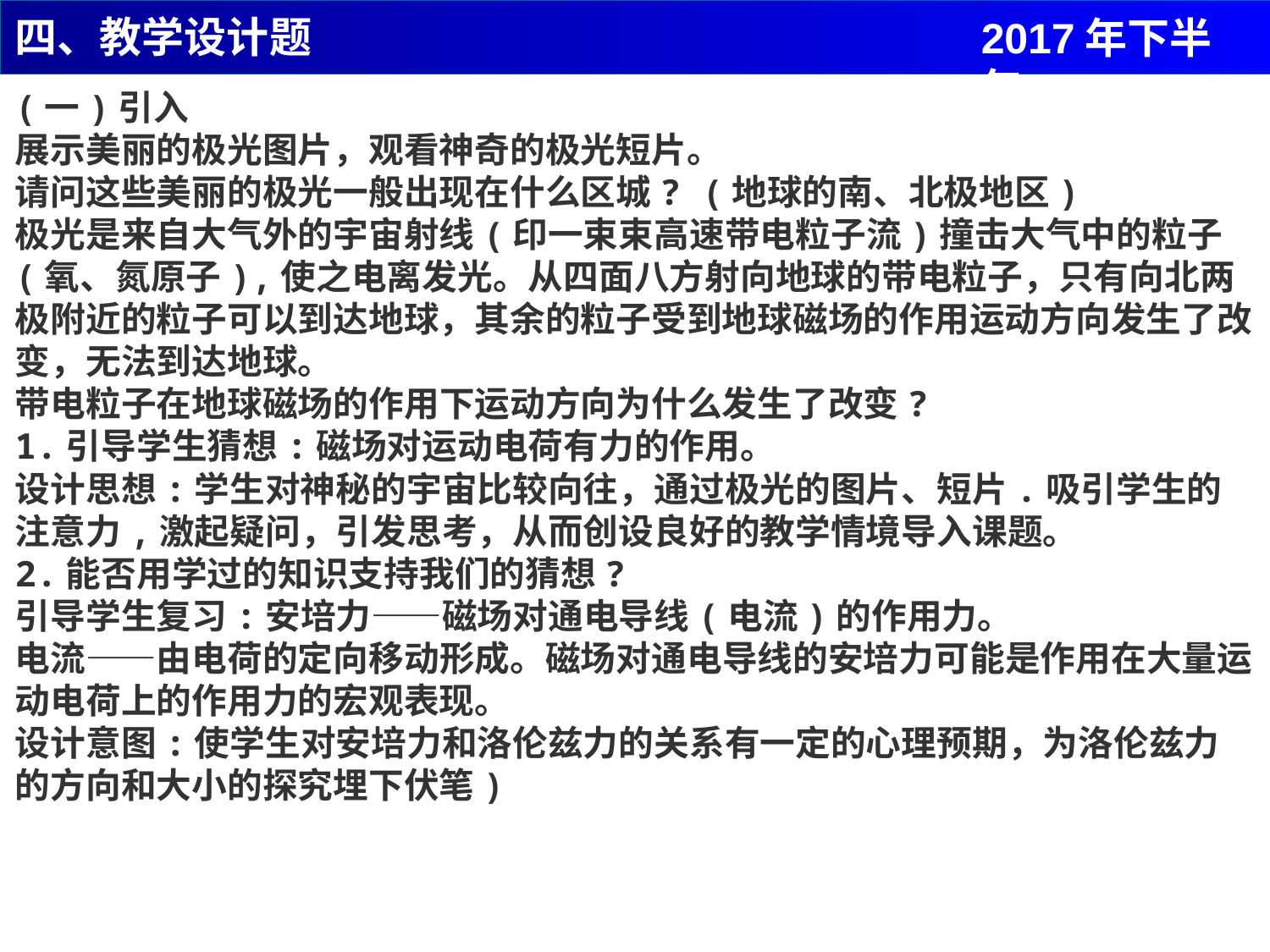

四、教学设计题
2017年下半年
(一)引入
展示美丽的极光图片，观看神奇的极光短片。
请问这些美丽的极光一般出现在什么区城? (地球的南、北极地区)
极光是来自大气外的宇宙射线(印一束束高速带电粒子流)撞击大气中的粒子(氧、氮原子),使之电离发光。从四面八方射向地球的带电粒子，只有向北两极附近的粒子可以到达地球，其余的粒子受到地球磁场的作用运动方向发生了改变，无法到达地球。
带电粒子在地球磁场的作用下运动方向为什么发生了改变?
1.引导学生猜想:磁场对运动电荷有力的作用。
设计思想:学生对神秘的宇宙比较向往，通过极光的图片、短片.吸引学生的注意力,激起疑问，引发思考，从而创设良好的教学情境导入课题。
2.能否用学过的知识支持我们的猜想?
引导学生复习:安培力——磁场对通电导线(电流)的作用力。
电流——由电荷的定向移动形成。磁场对通电导线的安培力可能是作用在大量运动电荷上的作用力的宏观表现。
设计意图:使学生对安培力和洛伦兹力的关系有一定的心理预期，为洛伦兹力的方向和大小的探究埋下伏笔)